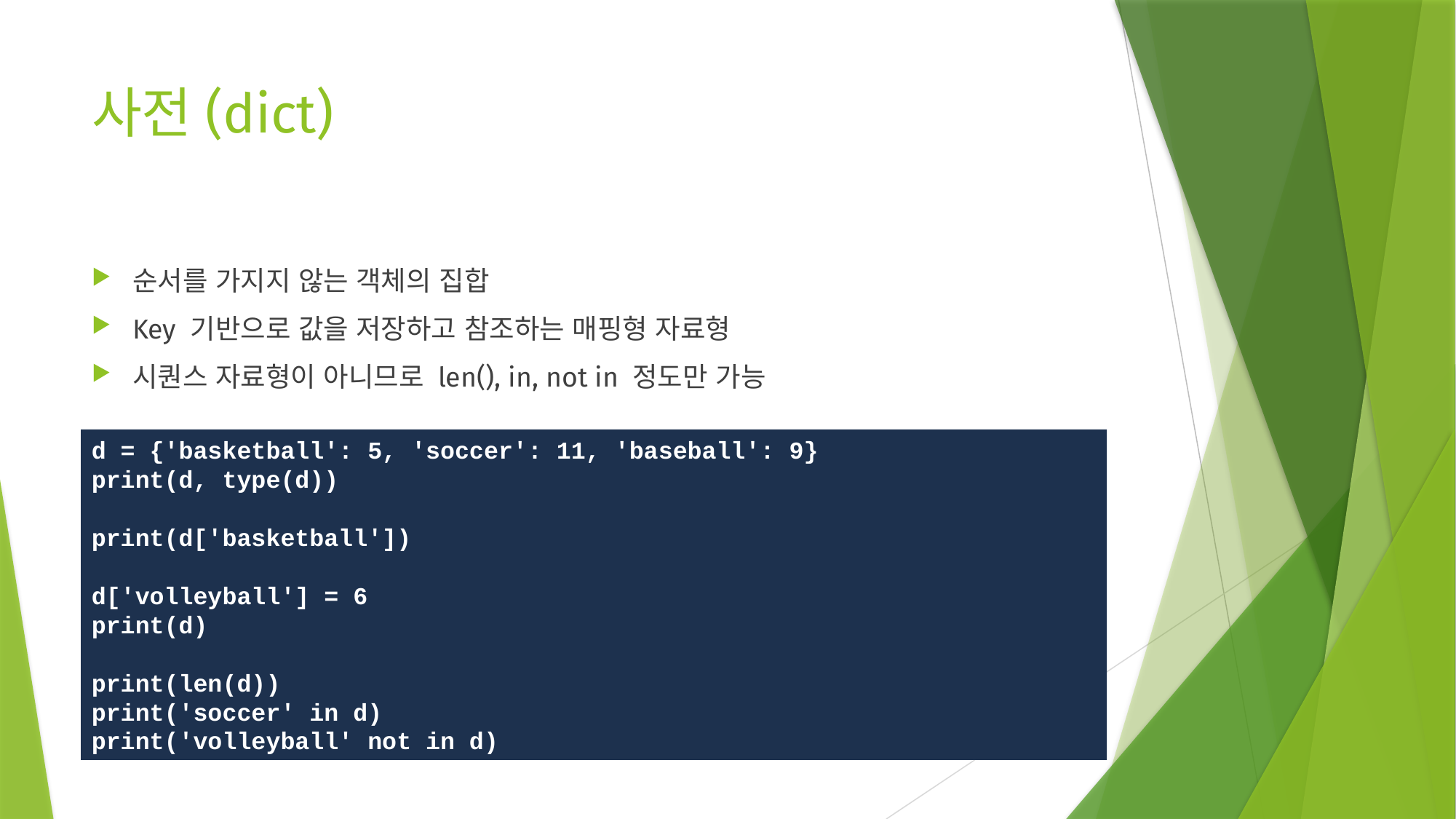

# 사전(dict)
순서를 가지지 않는 객체의 집합
Key 기반으로 값을 저장하고 참조하는 매핑형 자료형
시퀀스 자료형이 아니므로 len(), in, not in 정도만 가능

d = {'basketball': 5, 'soccer': 11, 'baseball': 9}
print(d, type(d))
print(d['basketball'])
d['volleyball'] = 6
print(d)
print(len(d))
print('soccer' in d)
print('volleyball' not in d)